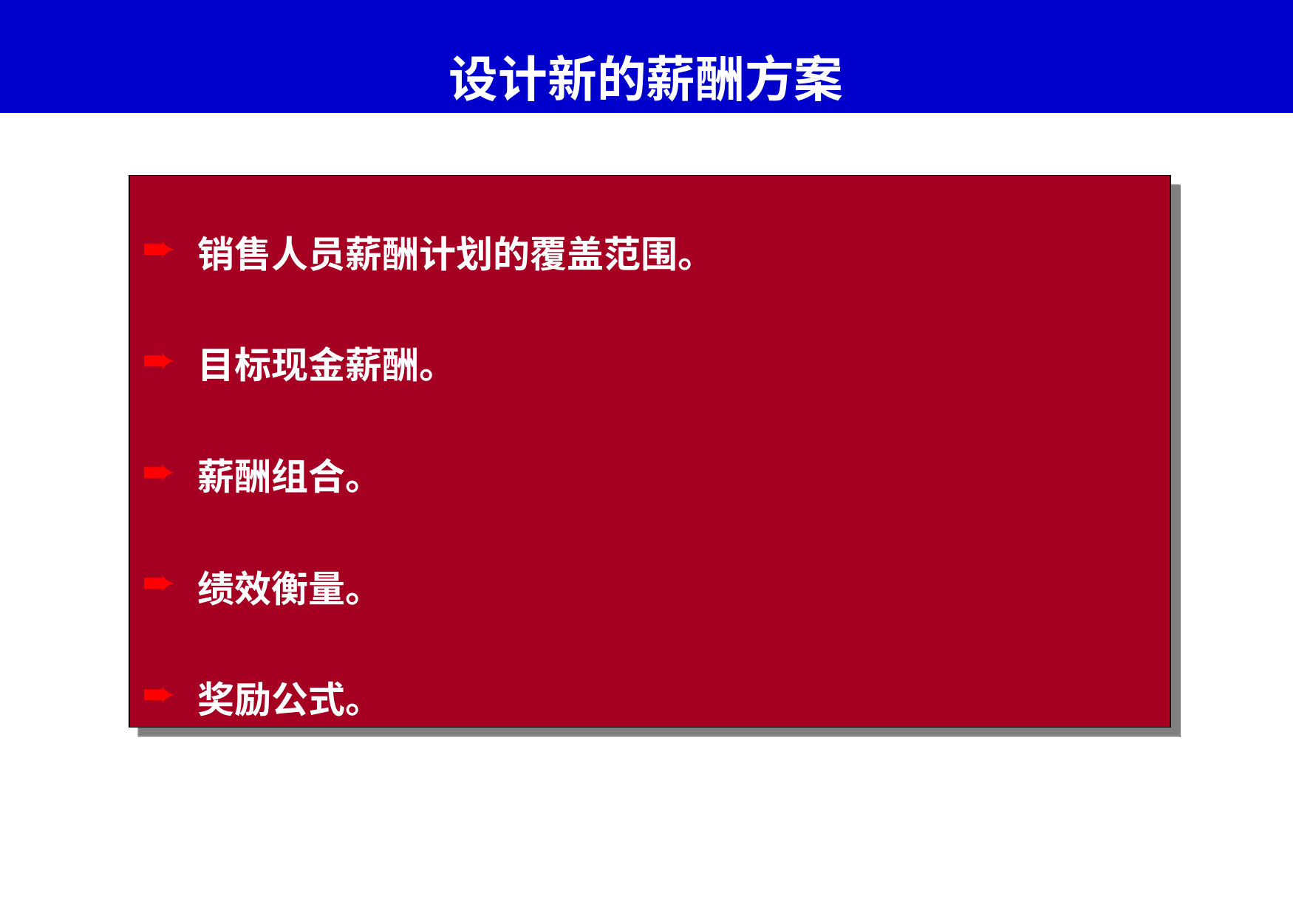

# 设计新的薪酬方案
销售人员薪酬计划的覆盖范围。
目标现金薪酬。
薪酬组合。
绩效衡量。
奖励公式。